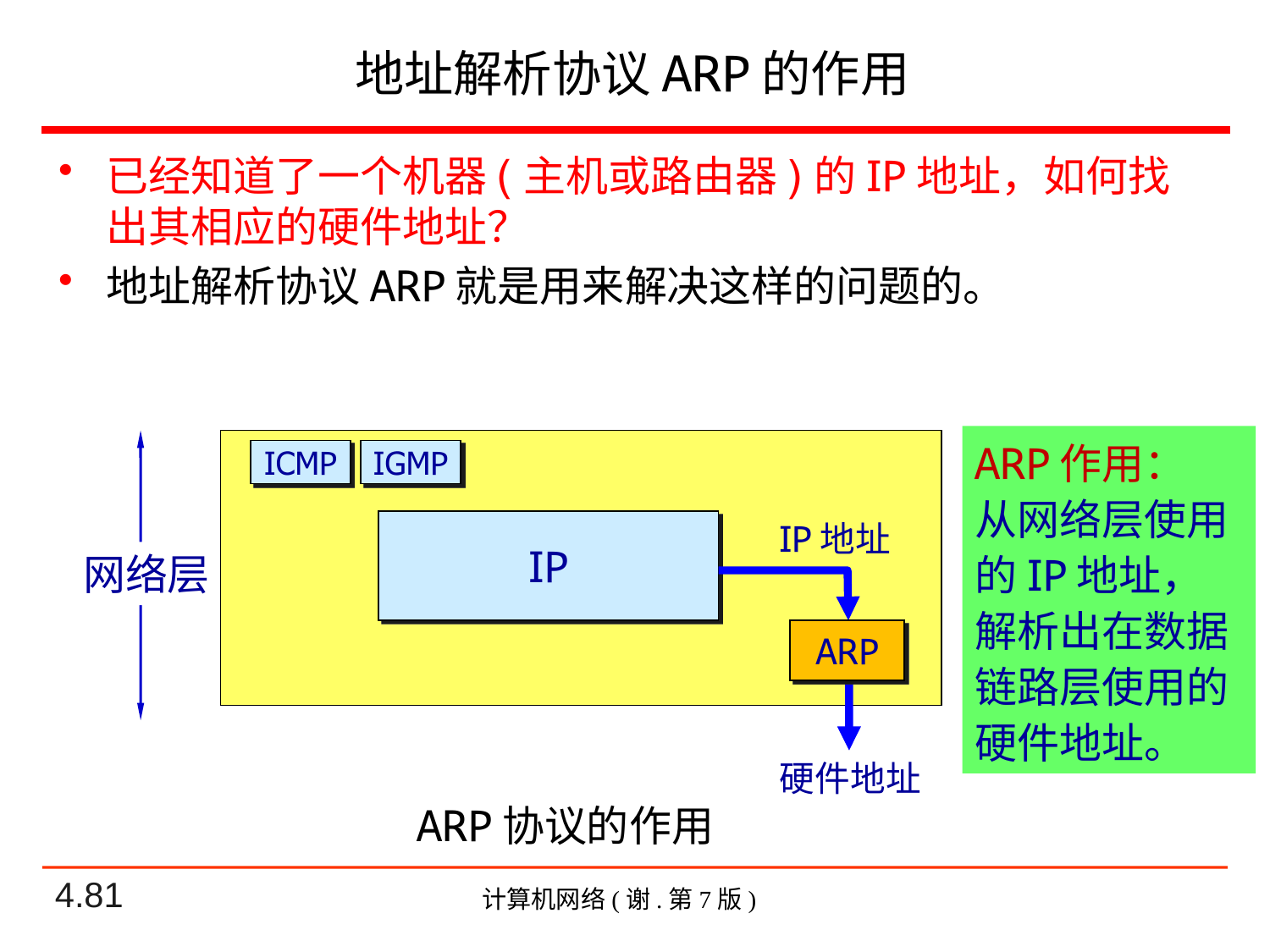

# 地址解析协议ARP的作用
已经知道了一个机器(主机或路由器)的IP地址，如何找出其相应的硬件地址？
地址解析协议ARP就是用来解决这样的问题的。
ARP作用：
从网络层使用的IP地址，解析出在数据链路层使用的硬件地址。

ARP

ICMP
IGMP
IP地址
IP
网络层

ARP

硬件地址
ARP协议的作用